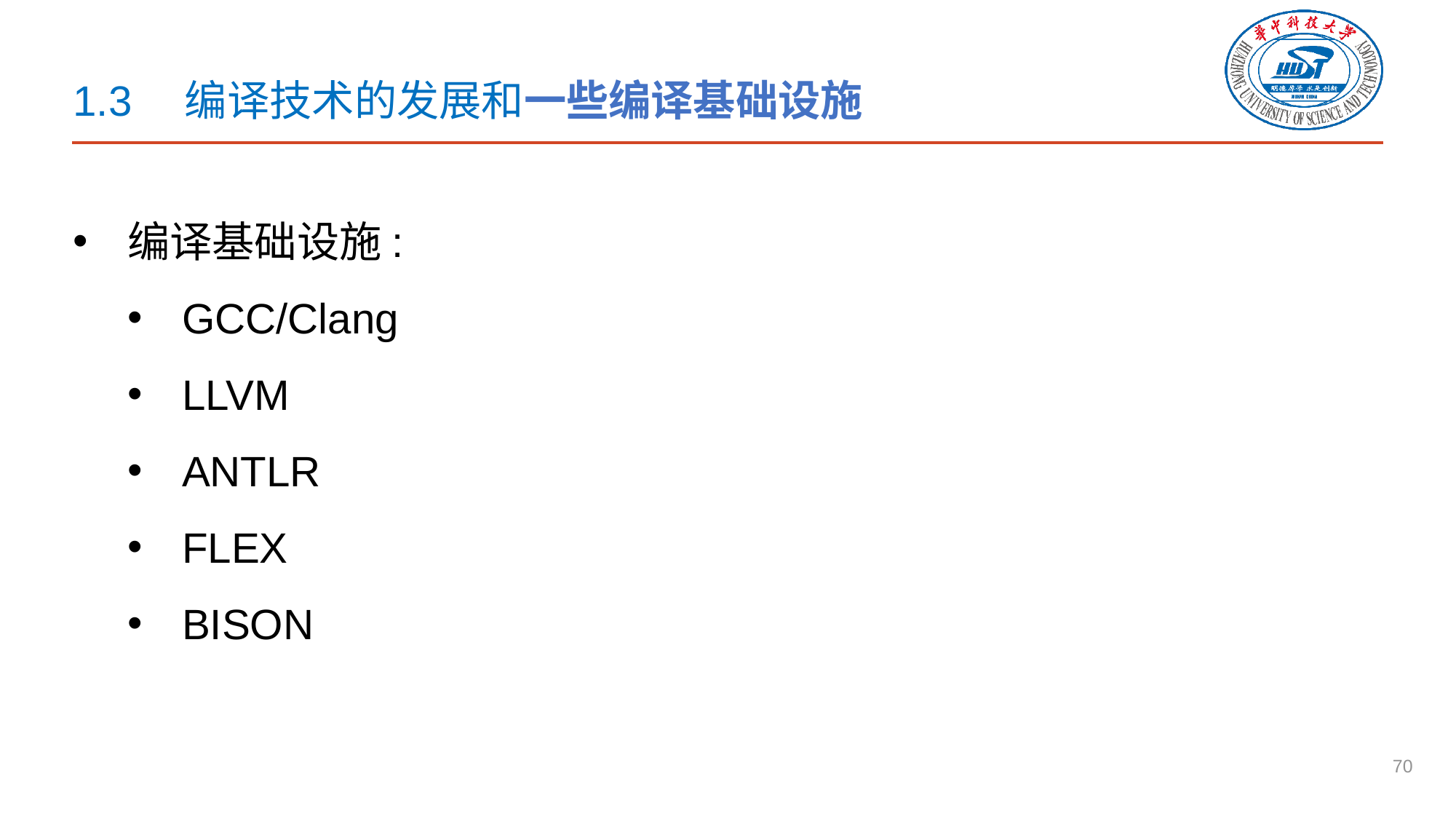

# 1.3　编译技术的发展和一些编译基础设施
编译基础设施:
GCC/Clang
LLVM
ANTLR
FLEX
BISON
70